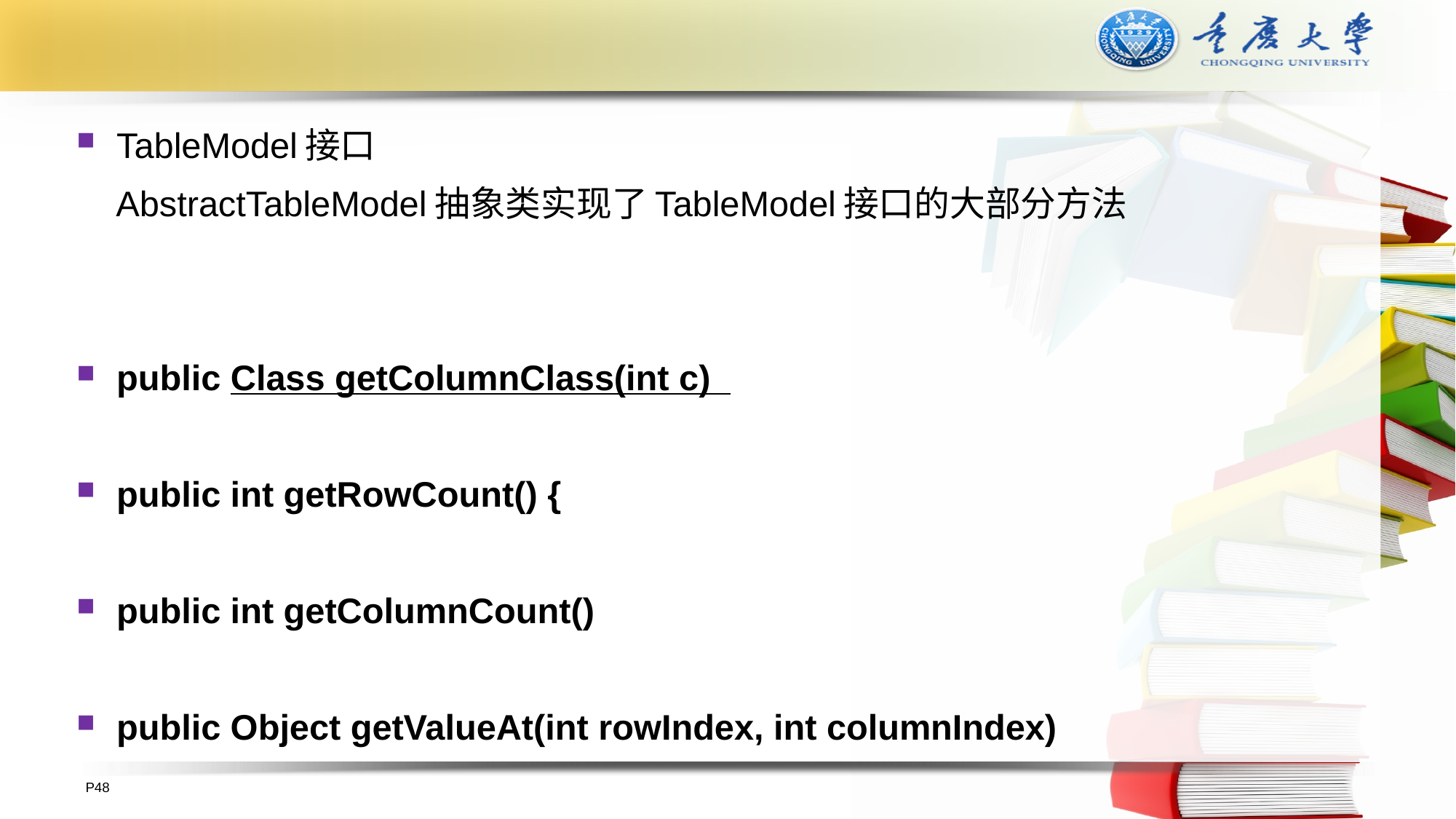

#
TableModel接口
    AbstractTableModel抽象类实现了TableModel接口的大部分方法

public Class getColumnClass(int c)

public int getRowCount() {

public int getColumnCount()

public Object getValueAt(int rowIndex, int columnIndex)

P48